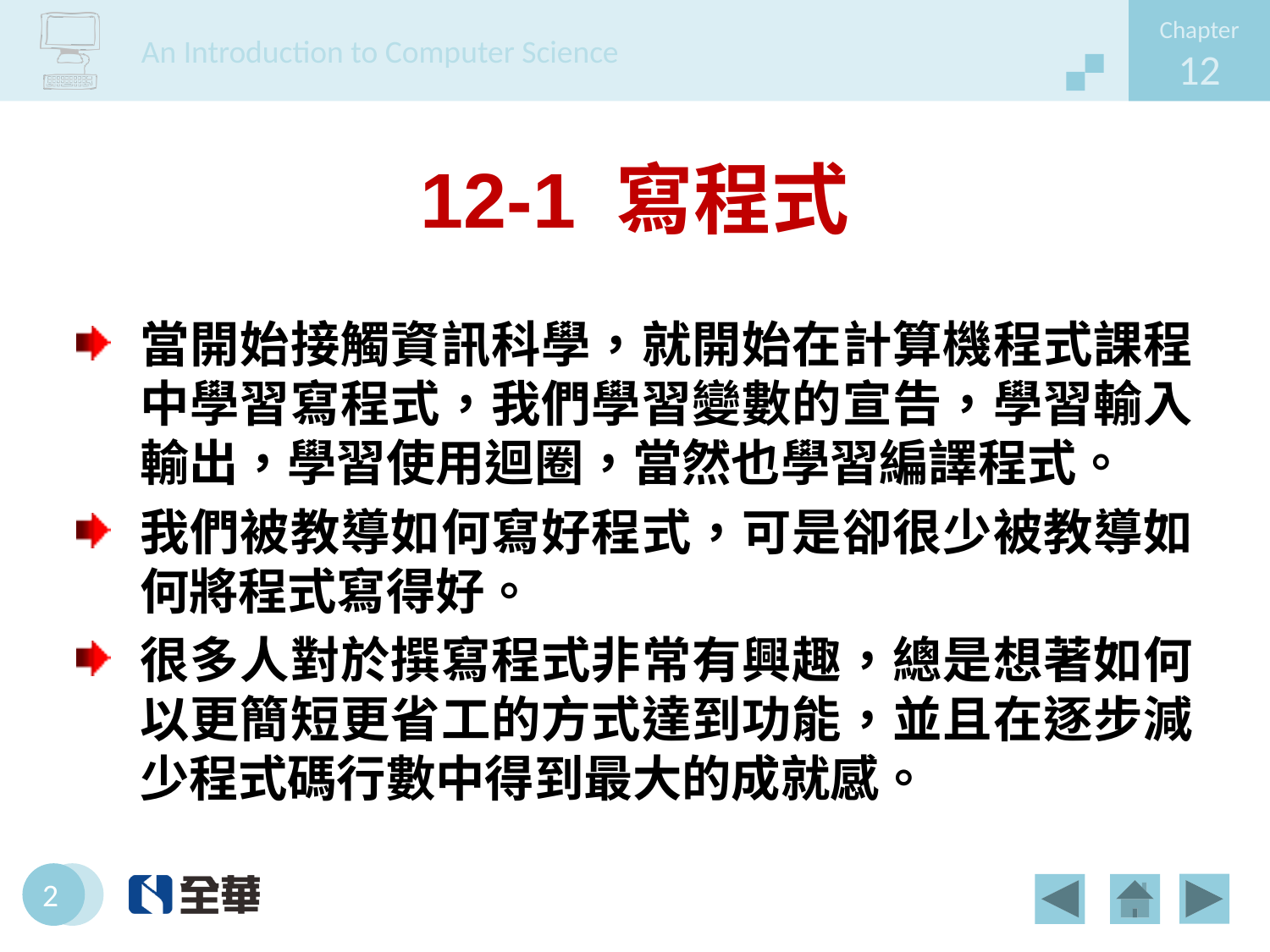

# 12-1 寫程式
當開始接觸資訊科學，就開始在計算機程式課程中學習寫程式，我們學習變數的宣告，學習輸入輸出，學習使用迴圈，當然也學習編譯程式。
我們被教導如何寫好程式，可是卻很少被教導如何將程式寫得好。
很多人對於撰寫程式非常有興趣，總是想著如何以更簡短更省工的方式達到功能，並且在逐步減少程式碼行數中得到最大的成就感。